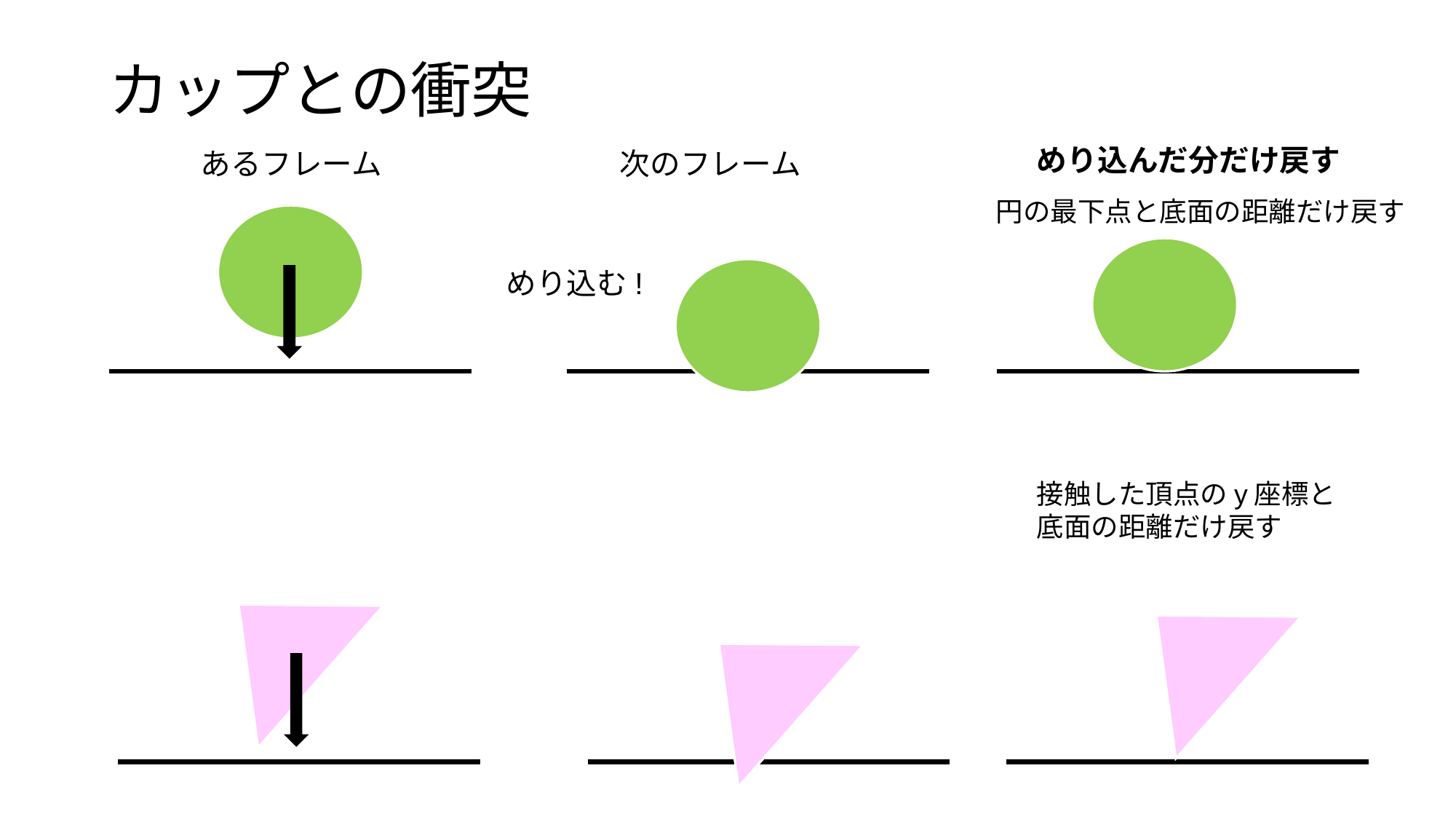

カップとの衝突
めり込んだ分だけ戻す
あるフレーム
次のフレーム
円の最下点と底面の距離だけ戻す

めり込む!

接触した頂点のy座標と底面の距離だけ戻す